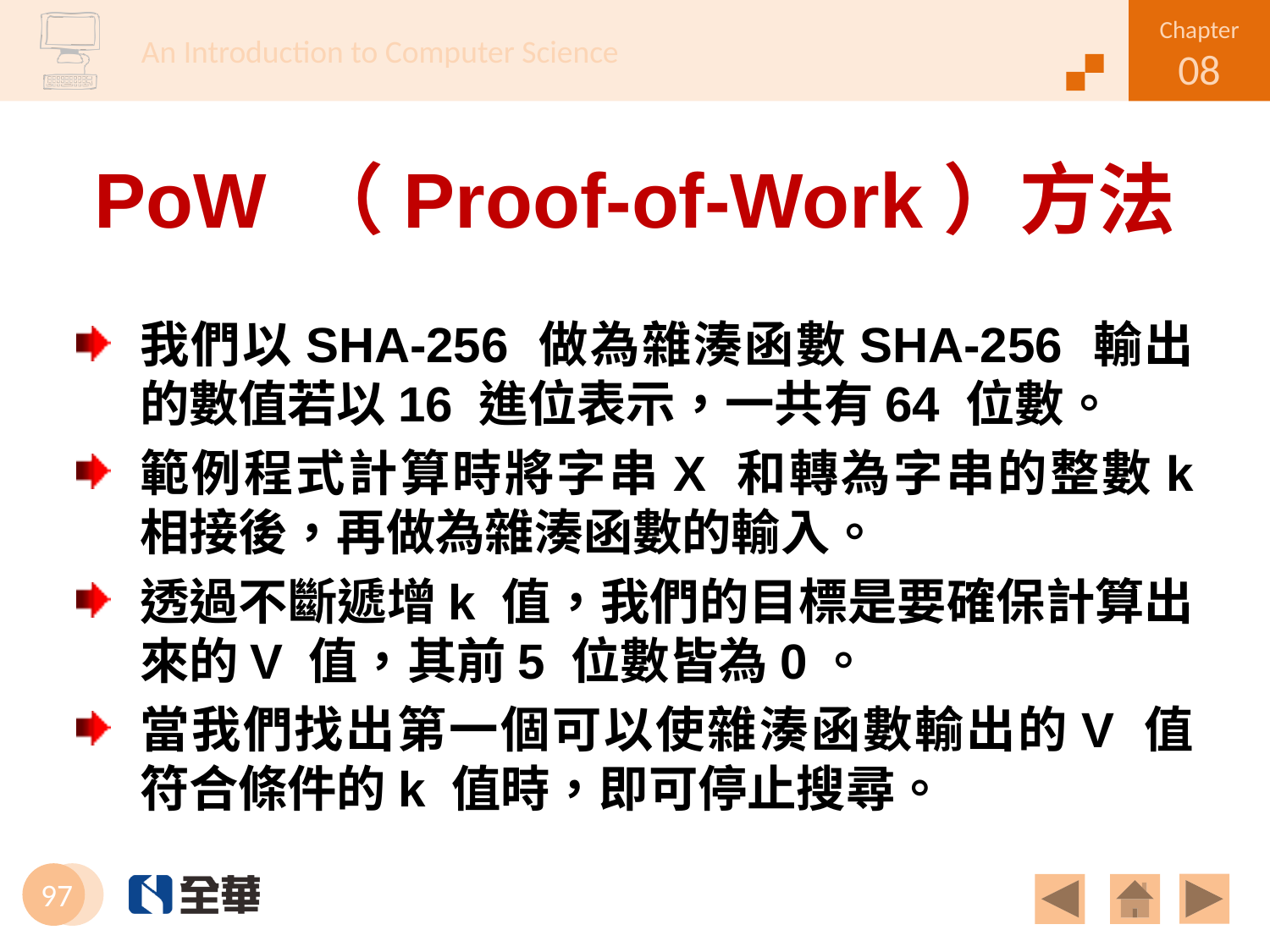

# PoW （Proof-of-Work）方法
我們以SHA-256 做為雜湊函數SHA-256 輸出的數值若以16 進位表示，一共有64 位數。
範例程式計算時將字串X 和轉為字串的整數k 相接後，再做為雜湊函數的輸入。
透過不斷遞增k 值，我們的目標是要確保計算出來的V 值，其前5 位數皆為0。
當我們找出第一個可以使雜湊函數輸出的V 值符合條件的k 值時，即可停止搜尋。